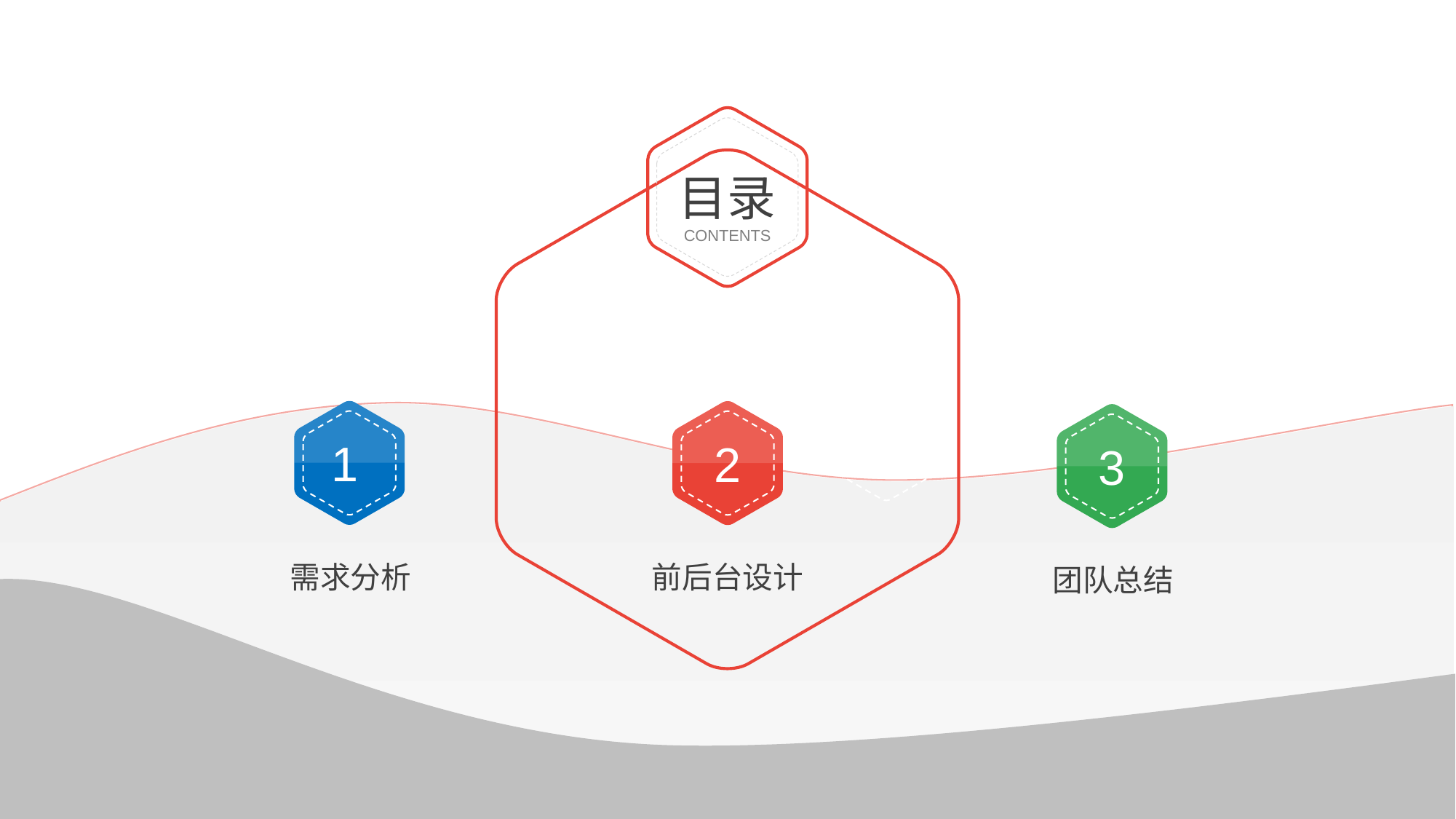

目录
CONTENTS

3

1
2
3
需求分析
前后台设计
团队总结